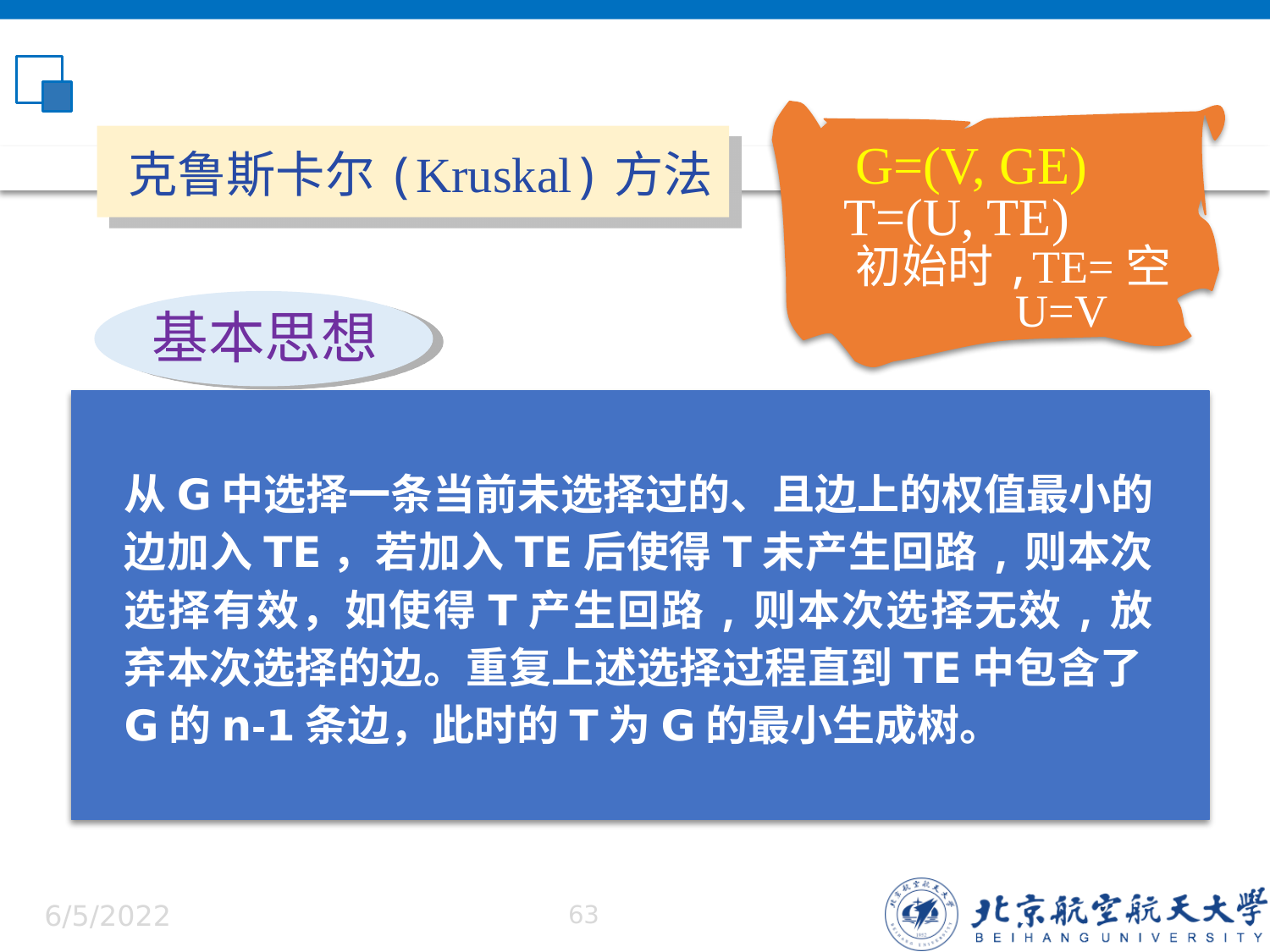

G=(V, GE)
 T=(U, TE)
克鲁斯卡尔(Kruskal)方法

克鲁斯卡尔(Kruskal)方法
初始时,TE=空
              U=V

基本思想

从G中选择一条当前未选择过的、且边上的权值最小的边加入TE，若加入TE后使得T未产生回路,则本次选择有效，如使得T产生回路,则本次选择无效,放弃本次选择的边。重复上述选择过程直到TE中包含了G的n-1条边，此时的T为G的最小生成树。
6/5/2022
63